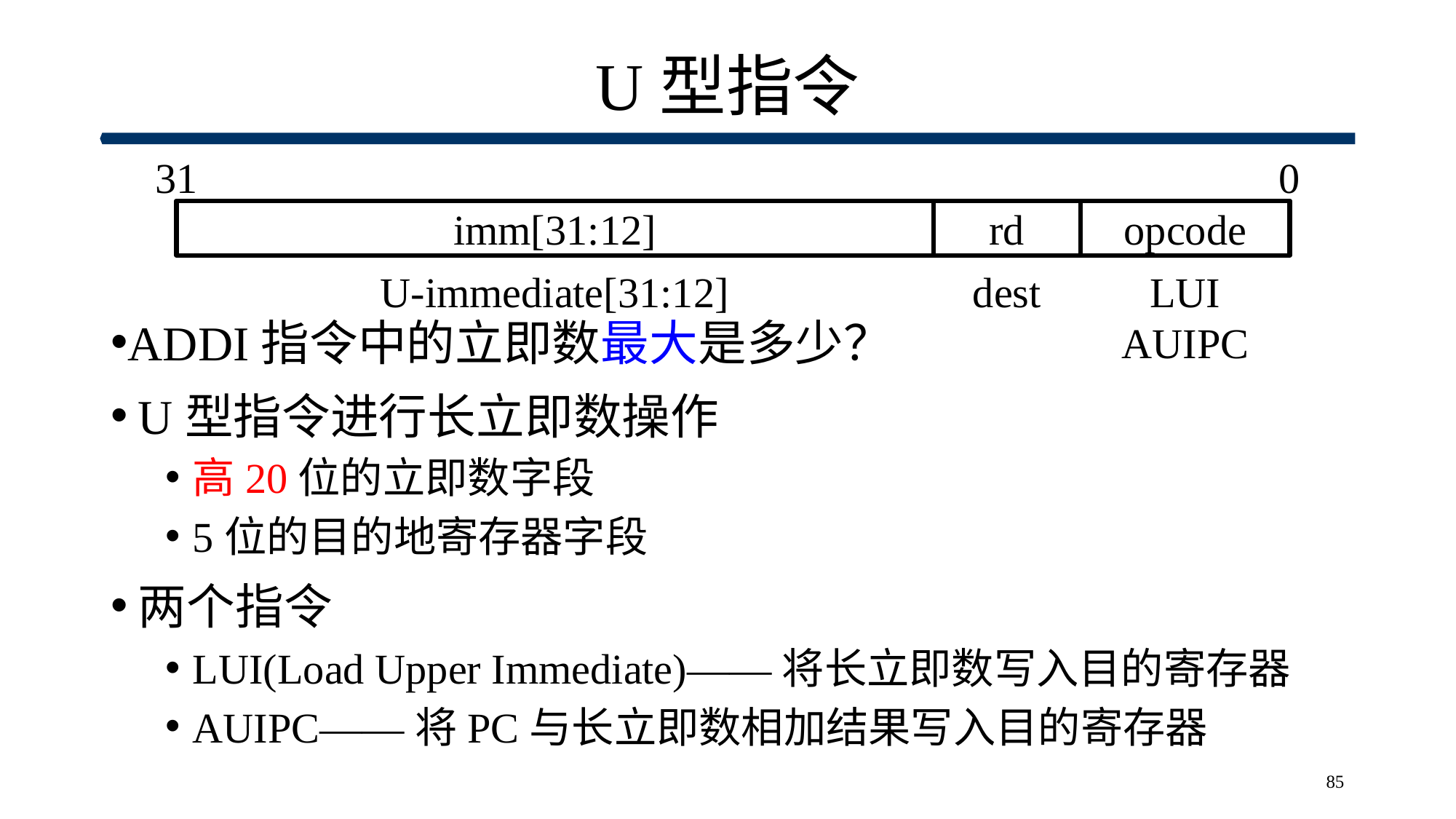

# U型指令
0
31
imm[31:12]
rd
opcode
U-immediate[31:12]
dest
LUI
AUIPC

ADDI指令中的立即数最大是多少？
U型指令进行长立即数操作
高20位的立即数字段
5位的目的地寄存器字段
两个指令
LUI(Load Upper Immediate)——将长立即数写入目的寄存器
AUIPC——将PC与长立即数相加结果写入目的寄存器
85